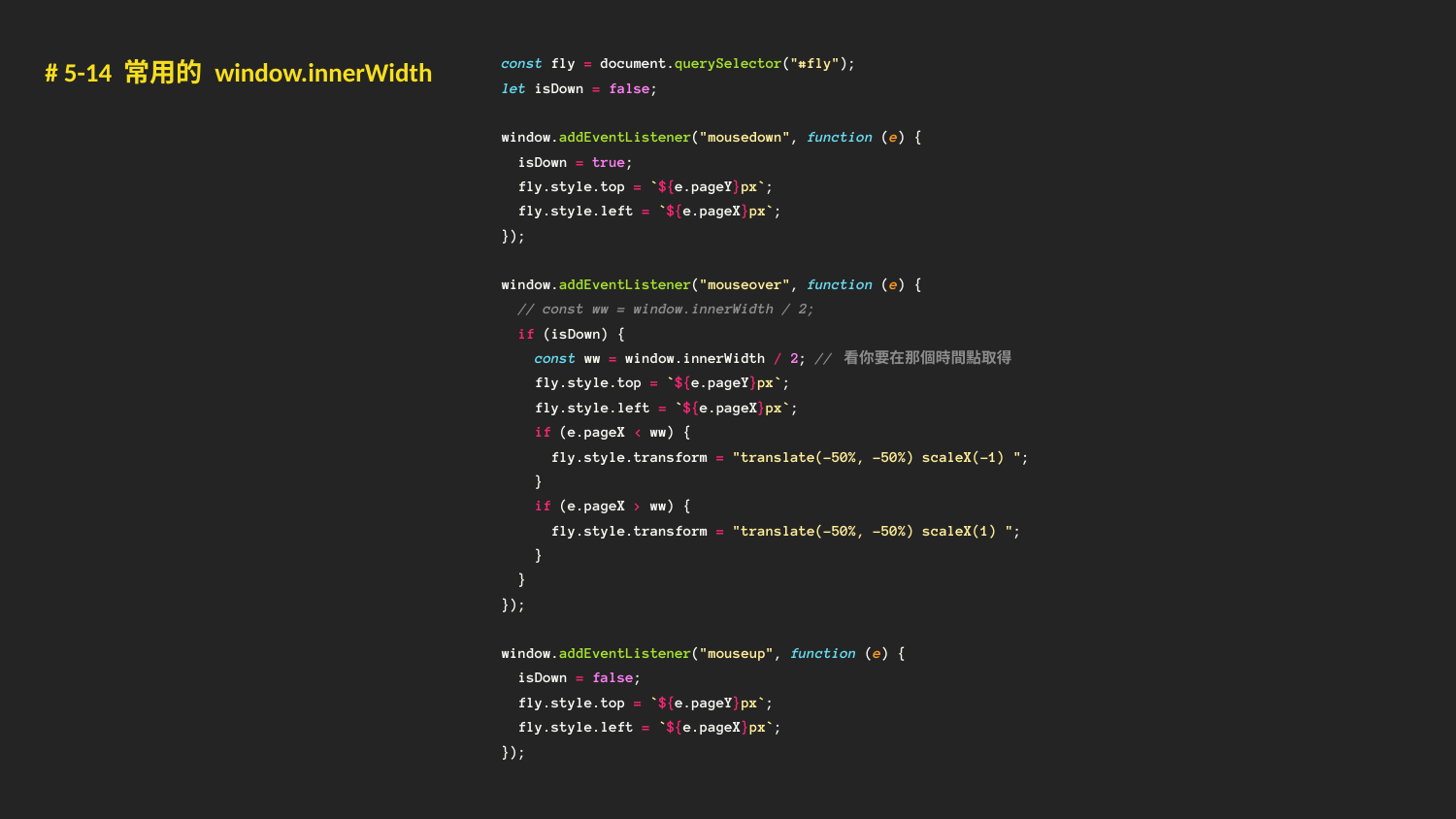

# 5-14 常用的 window.innerWidth
const fly = document.querySelector("#fly");
let isDown = false;

window.addEventListener("mousedown", function (e) {
  isDown = true;
  fly.style.top = `${e.pageY}px`;
  fly.style.left = `${e.pageX}px`;
});

window.addEventListener("mouseover", function (e) {
  // const ww = window.innerWidth / 2;
  if (isDown) {
    const ww = window.innerWidth / 2; // 看你要在那個時間點取得
    fly.style.top = `${e.pageY}px`;
    fly.style.left = `${e.pageX}px`;
    if (e.pageX < ww) {
      fly.style.transform = "translate(-50%, -50%) scaleX(-1) ";
    }
    if (e.pageX > ww) {
      fly.style.transform = "translate(-50%, -50%) scaleX(1) ";
    }
  }
});

window.addEventListener("mouseup", function (e) {
  isDown = false;
  fly.style.top = `${e.pageY}px`;
  fly.style.left = `${e.pageX}px`;
});